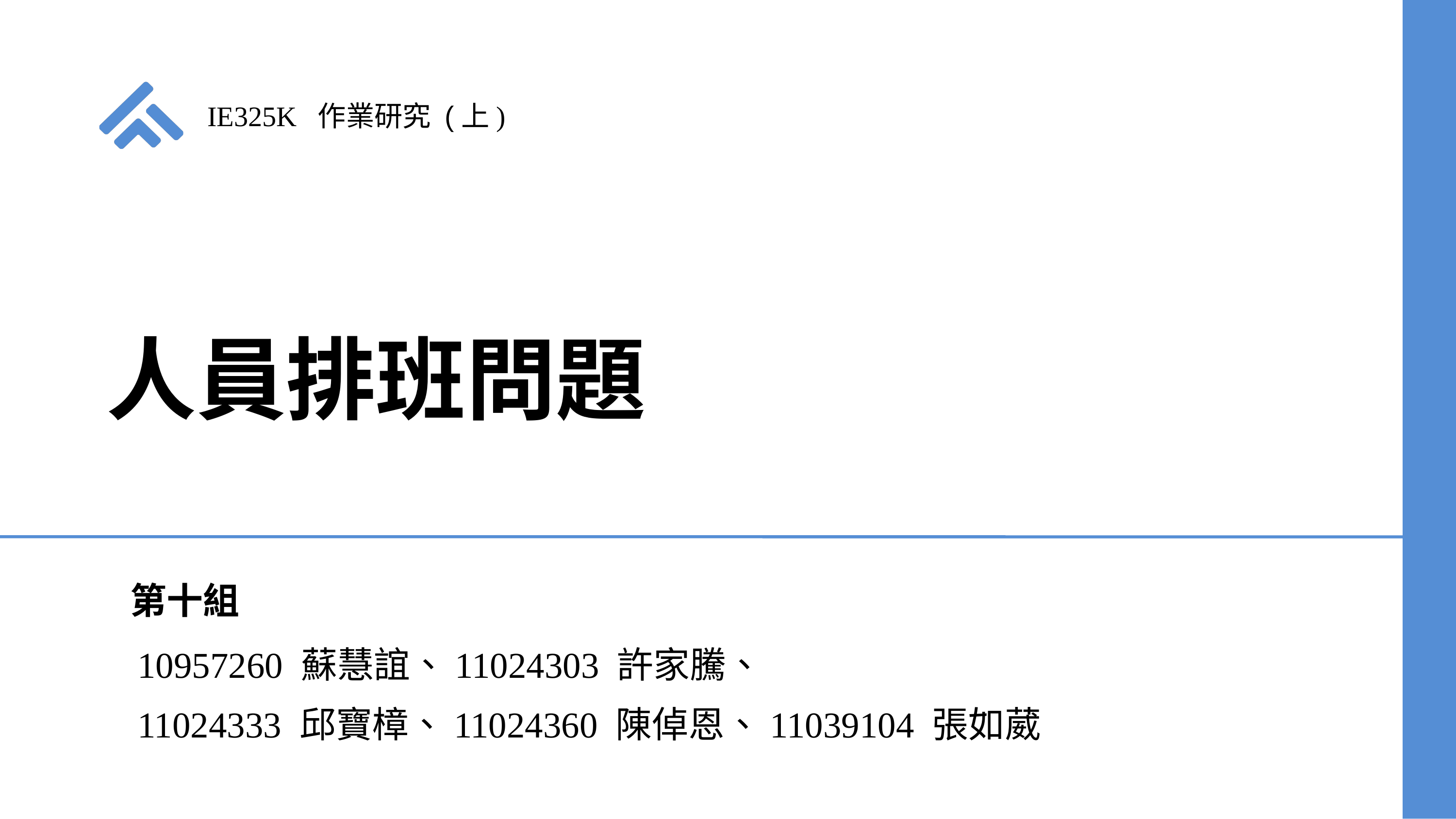

IE325K  作業研究 (上)
人員排班問題

第十組
10957260 蘇慧誼、11024303 許家騰、
11024333 邱寶樟、11024360 陳倬恩、11039104 張如葳